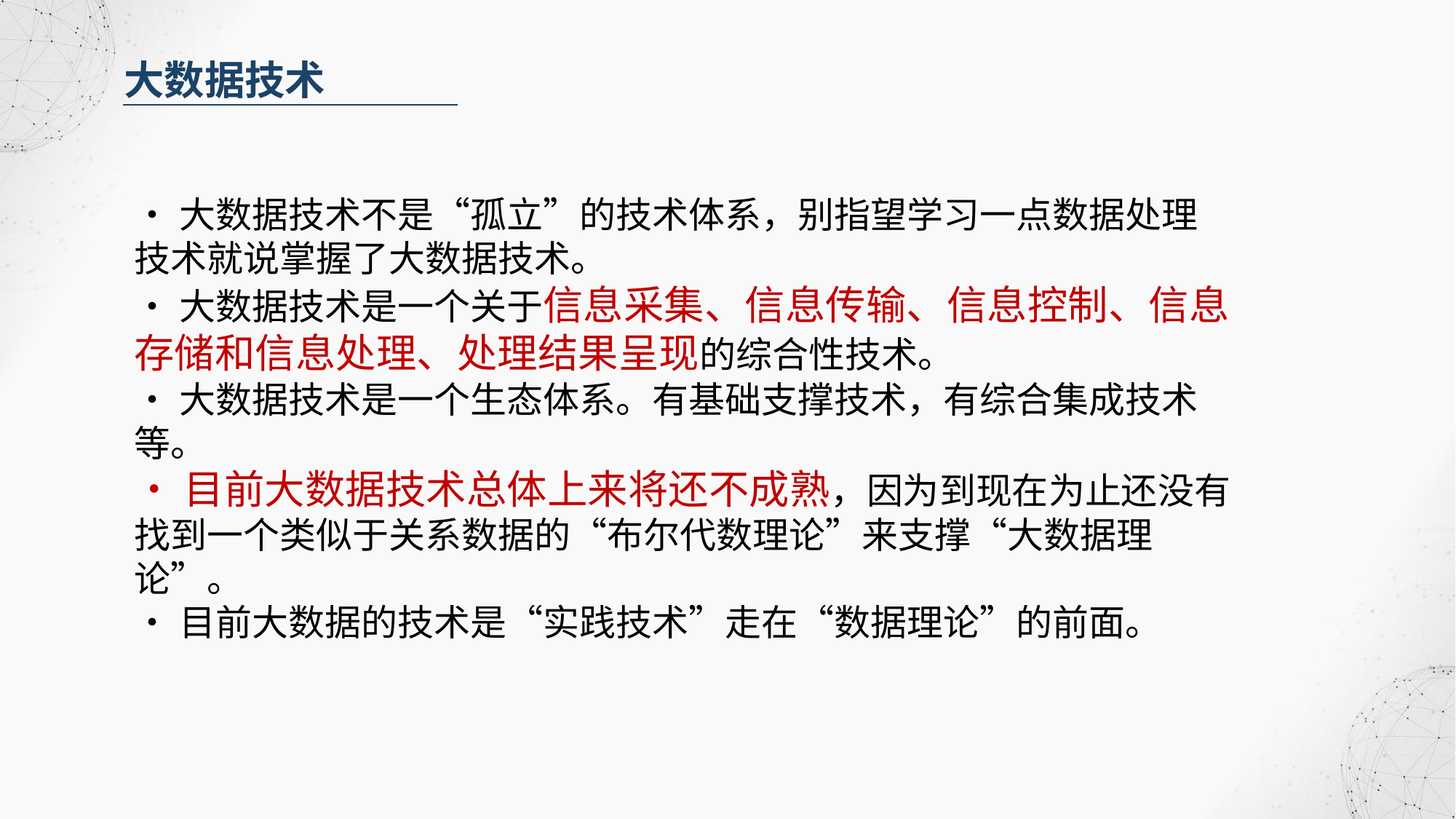

大数据技术

•大数据技术不是“孤立”的技术体系，别指望学习一点数据处理技术就说掌握了大数据技术。
•大数据技术是一个关于信息采集、信息传输、信息控制、信息存储和信息处理、处理结果呈现的综合性技术。
•大数据技术是一个生态体系。有基础支撑技术，有综合集成技术等。
•目前大数据技术总体上来将还不成熟，因为到现在为止还没有找到一个类似于关系数据的“布尔代数理论”来支撑“大数据理论”。
•目前大数据的技术是“实践技术”走在“数据理论”的前面。